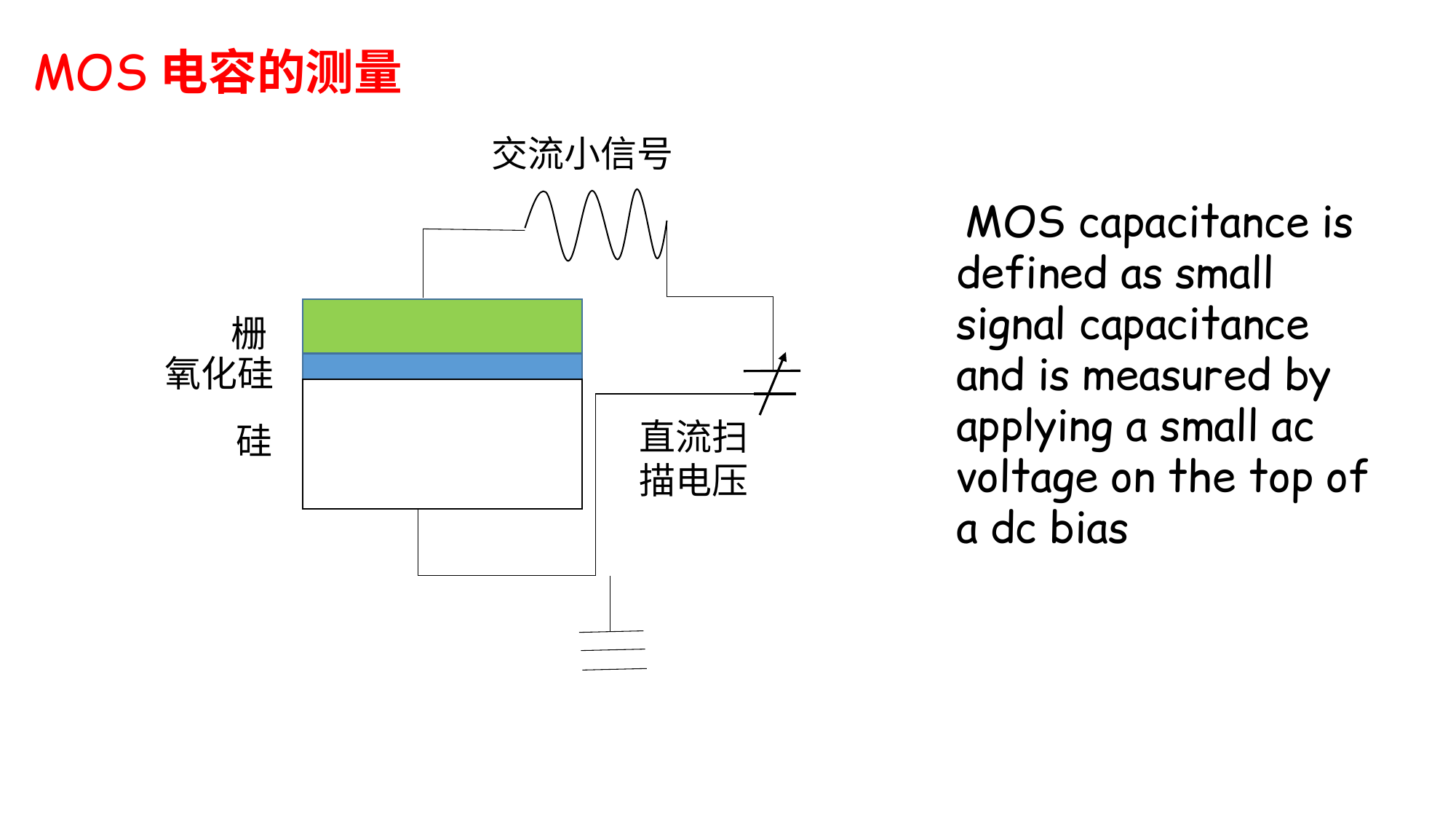

MOS电容的测量
交流小信号

栅
硅
氧化硅
直流扫
描电压
     MOS capacitance is defined as small signal capacitance and is measured by applying a small ac voltage on the top of a dc bias
51